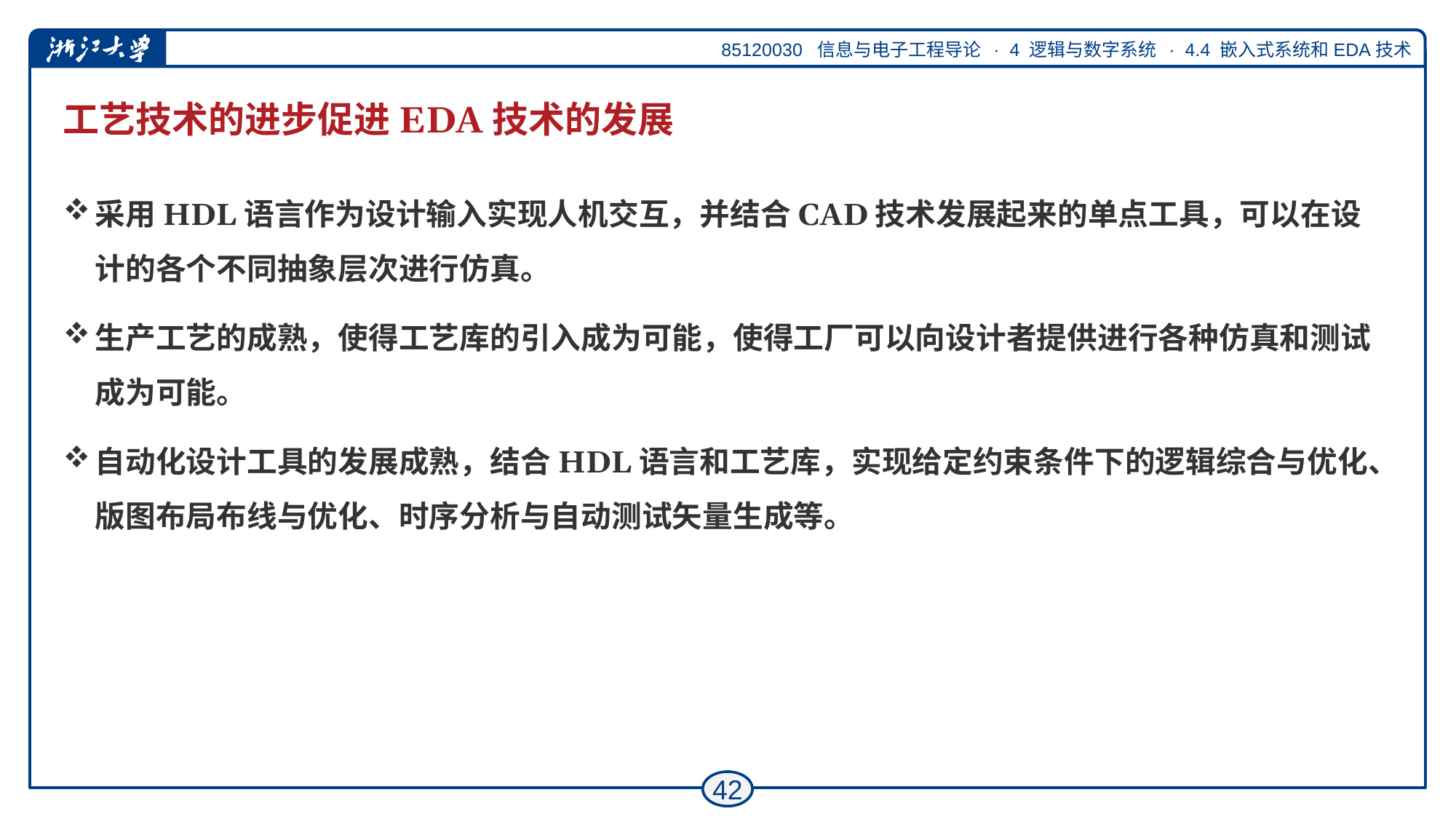

# 工艺技术的进步促进EDA技术的发展
采用HDL语言作为设计输入实现人机交互，并结合CAD技术发展起来的单点工具，可以在设计的各个不同抽象层次进行仿真。
生产工艺的成熟，使得工艺库的引入成为可能，使得工厂可以向设计者提供进行各种仿真和测试成为可能。
自动化设计工具的发展成熟，结合HDL语言和工艺库，实现给定约束条件下的逻辑综合与优化、版图布局布线与优化、时序分析与自动测试矢量生成等。